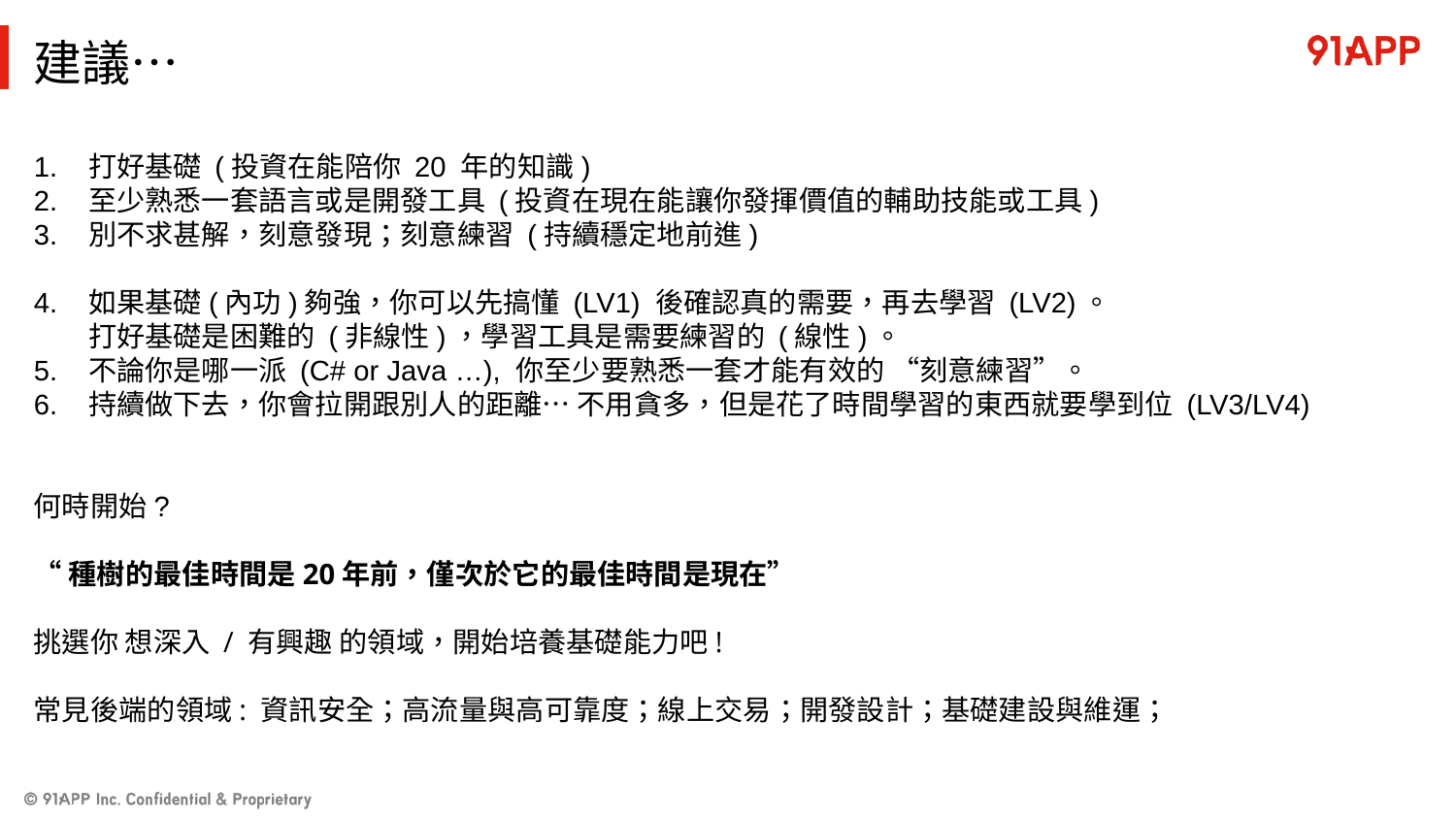

# 建議…

打好基礎 (投資在能陪你 20 年的知識)
至少熟悉一套語言或是開發工具 (投資在現在能讓你發揮價值的輔助技能或工具)
別不求甚解，刻意發現；刻意練習 (持續穩定地前進)
如果基礎(內功)夠強，你可以先搞懂 (LV1) 後確認真的需要，再去學習 (LV2)。
打好基礎是困難的 (非線性)，學習工具是需要練習的 (線性)。
不論你是哪一派 (C# or Java …), 你至少要熟悉一套才能有效的 “刻意練習”。
持續做下去，你會拉開跟別人的距離… 不用貪多，但是花了時間學習的東西就要學到位 (LV3/LV4)

何時開始?

“種樹的最佳時間是20年前，僅次於它的最佳時間是現在”

挑選你 想深入 / 有興趣 的領域，開始培養基礎能力吧!

常見後端的領域: 資訊安全；高流量與高可靠度；線上交易；開發設計；基礎建設與維運；